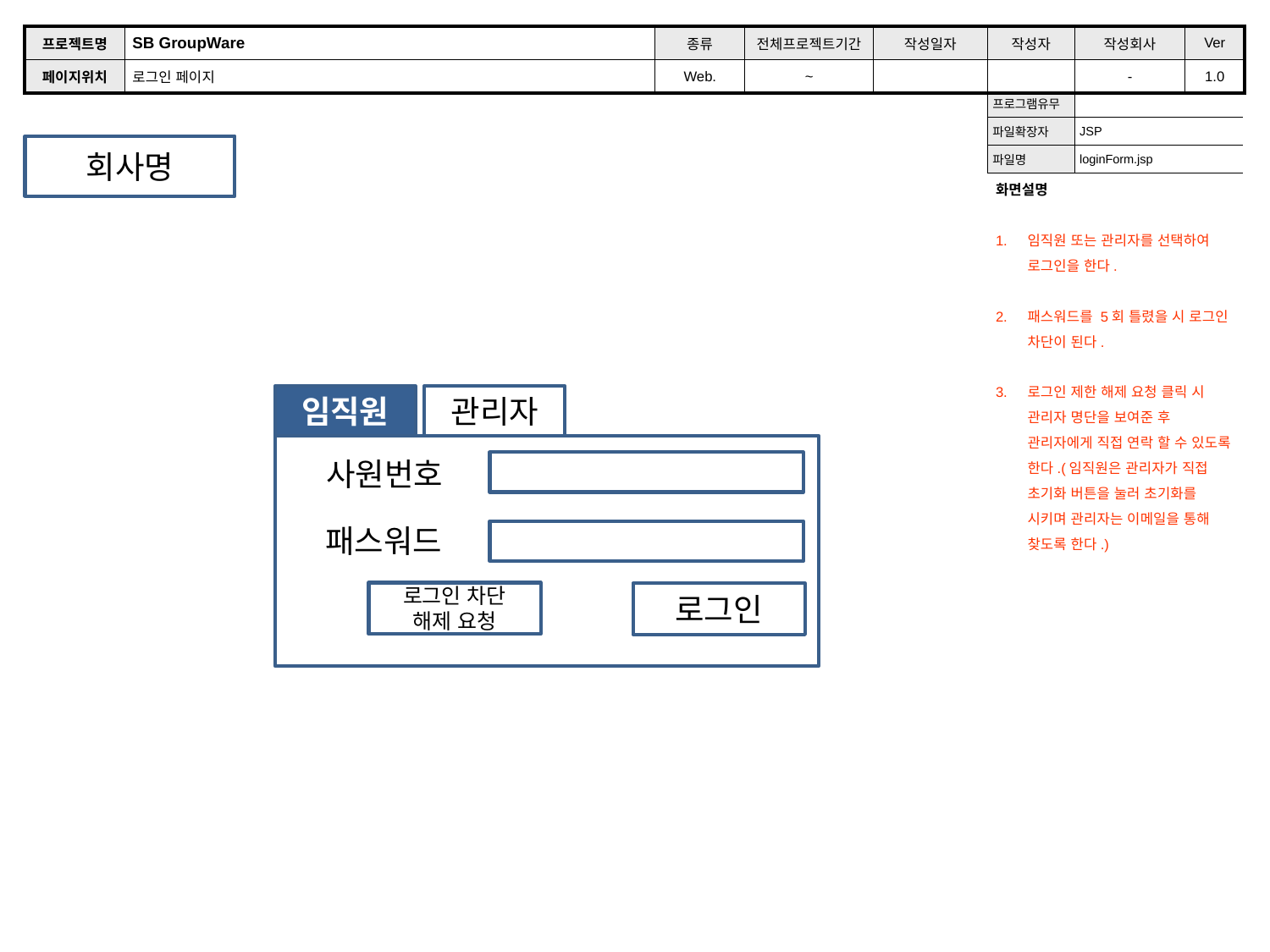

| 프로젝트명 | SB GroupWare | 종류 | 전체프로젝트기간 | 작성일자 | 작성자 | 작성회사 | Ver |
| --- | --- | --- | --- | --- | --- | --- | --- |
| 페이지위치 | 로그인 페이지 | Web. | ~ |  |  | - | 1.0 |
| 프로그램유무 |  |
| --- | --- |
| 파일확장자 | JSP |
| 파일명 | loginForm.jsp |
회사명
관리자
임직원

사원번호

패스워드

로그인 차단
해제 요청
로그인
화면설명

임직원 또는 관리자를 선택하여 로그인을 한다.

패스워드를 5회 틀렸을 시 로그인 차단이 된다.

로그인 제한 해제 요청 클릭 시 관리자 명단을 보여준 후 관리자에게 직접 연락 할 수 있도록 한다.(임직원은 관리자가 직접 초기화 버튼을 눌러 초기화를 시키며 관리자는 이메일을 통해 찾도록 한다.)